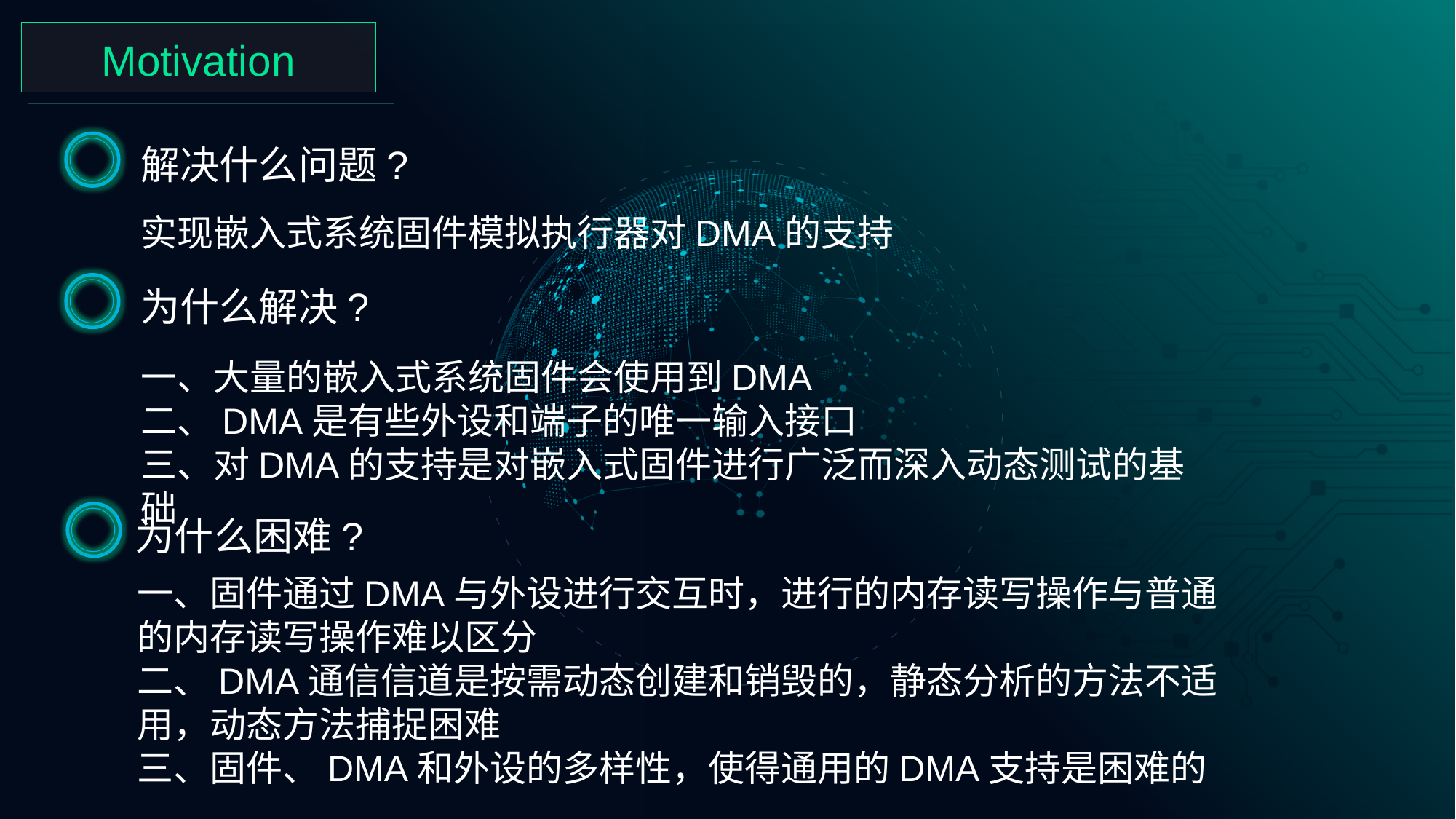

Motivation

解决什么问题?
实现嵌入式系统固件模拟执行器对DMA的支持

为什么解决?
一、大量的嵌入式系统固件会使用到DMA
二、DMA是有些外设和端子的唯一输入接口
三、对DMA的支持是对嵌入式固件进行广泛而深入动态测试的基础

为什么困难?
一、固件通过DMA与外设进行交互时，进行的内存读写操作与普通的内存读写操作难以区分
二、DMA通信信道是按需动态创建和销毁的，静态分析的方法不适用，动态方法捕捉困难
三、固件、DMA和外设的多样性，使得通用的DMA支持是困难的